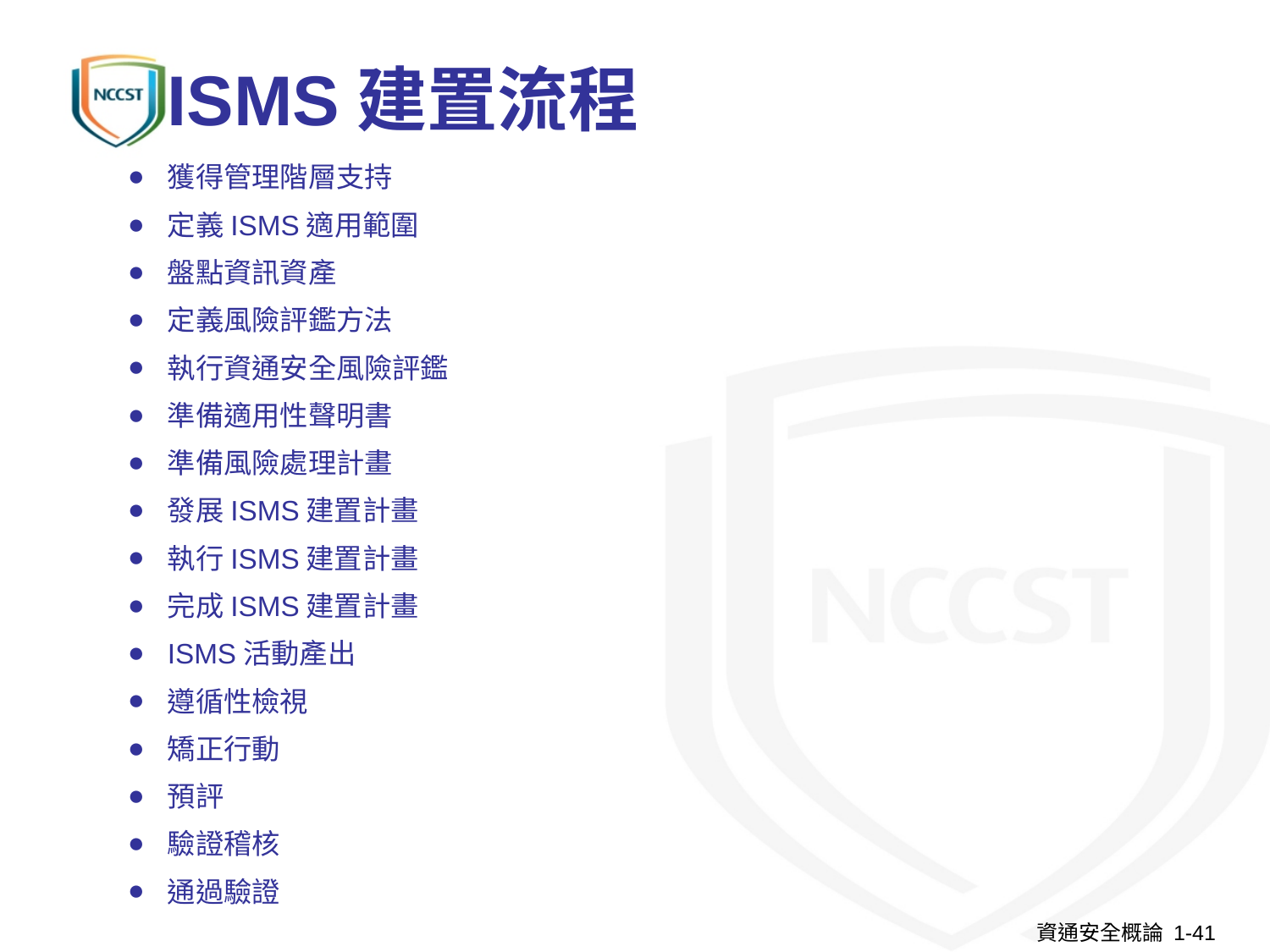

# ISMS建置流程
獲得管理階層支持
定義ISMS適用範圍
盤點資訊資產
定義風險評鑑方法
執行資通安全風險評鑑
準備適用性聲明書
準備風險處理計畫
發展ISMS建置計畫
執行ISMS建置計畫
完成ISMS建置計畫
ISMS活動產出
遵循性檢視
矯正行動
預評
驗證稽核
通過驗證